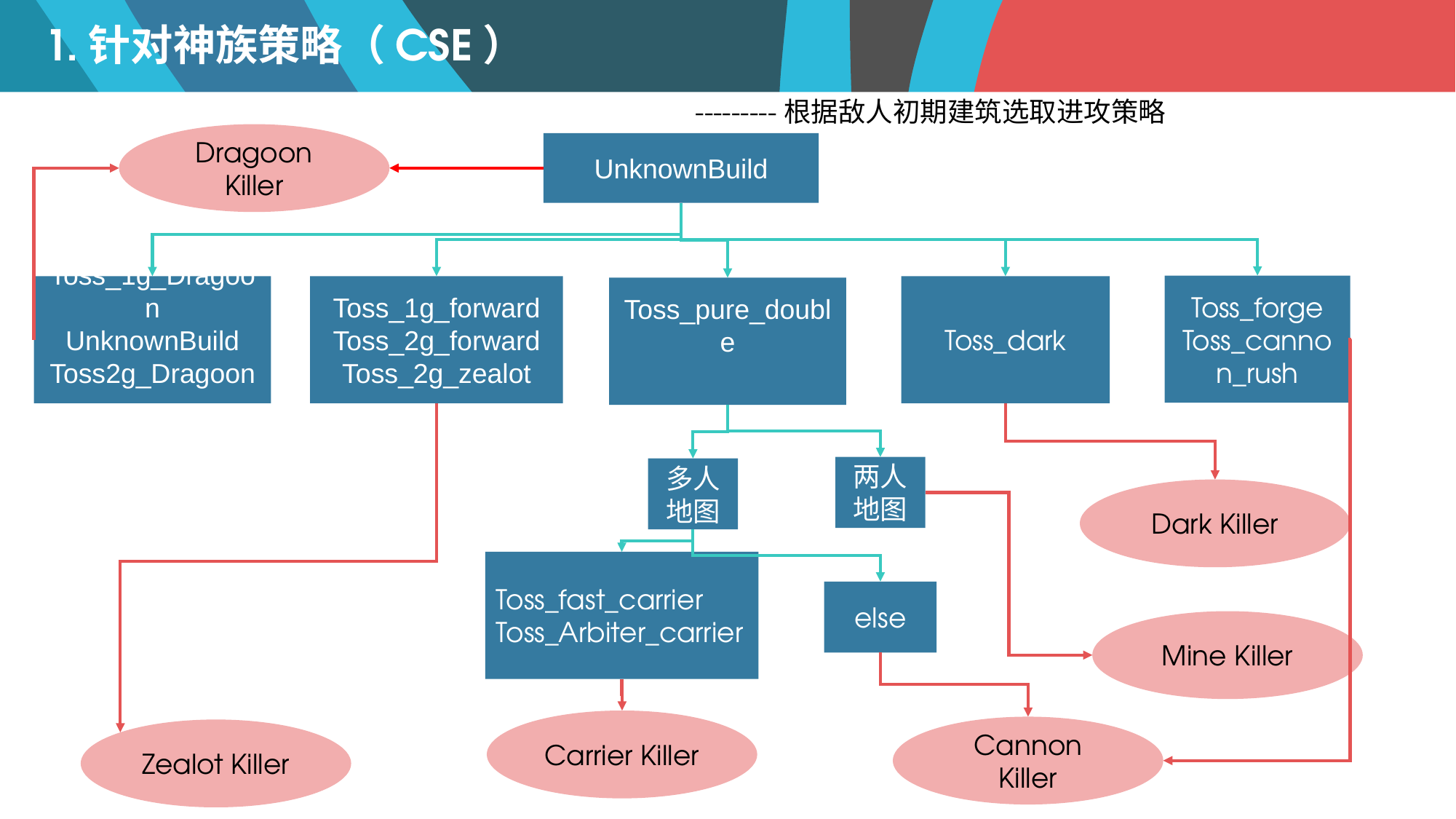

1.针对神族策略（CSE）
---------根据敌人初期建筑选取进攻策略
Dragoon Killer

UnknownBuild

Toss_forge Toss_cannon_rush
Toss_dark
Toss_1g_Dragoon
UnknownBuild
Toss2g_Dragoon

Toss_1g_forward
Toss_2g_forward
Toss_2g_zealot
Toss_pure_double

两人地图
多人地图
Dark Killer
Toss_fast_carrier
Toss_Arbiter_carrier
else
Mine Killer
Carrier Killer
Cannon Killer
Zealot Killer